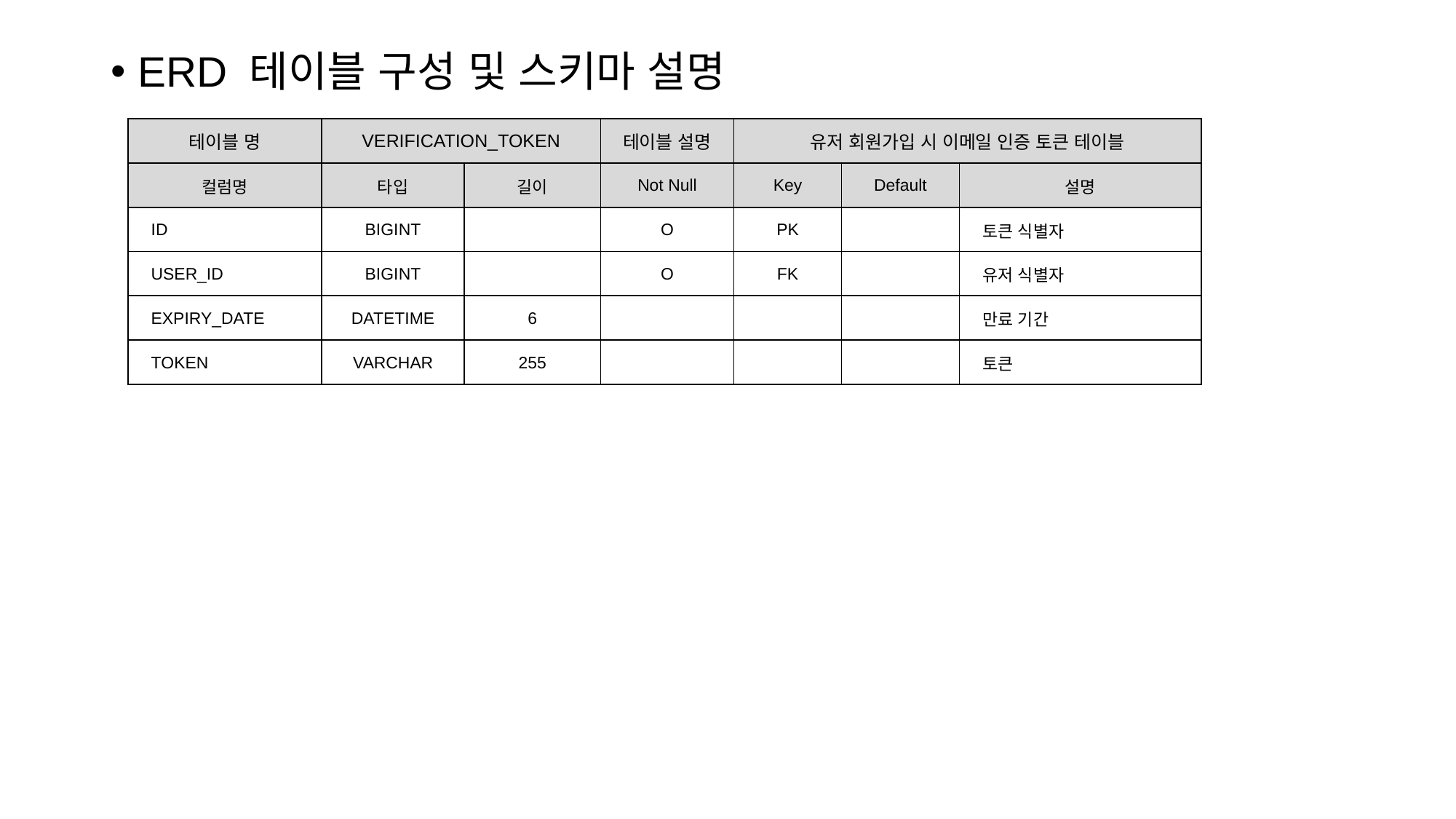

ERD 테이블 구성 및 스키마 설명
| 테이블 명 | VERIFICATION\_TOKEN | URI | 테이블 설명 | 유저 회원가입 시 이메일 인증 토큰 테이블 |  |  |
| --- | --- | --- | --- | --- | --- | --- |
| 컬럼명 | 타입 | 길이 | Not Null | Key | Default | 설명 |
| ID | BIGINT |  | O | PK |  | 토큰 식별자 |
| USER\_ID | BIGINT |  | O | FK |  | 유저 식별자 |
| EXPIRY\_DATE | DATETIME | 6 |  |  |  | 만료 기간 |
| TOKEN | VARCHAR | 255 |  |  |  | 토큰 |